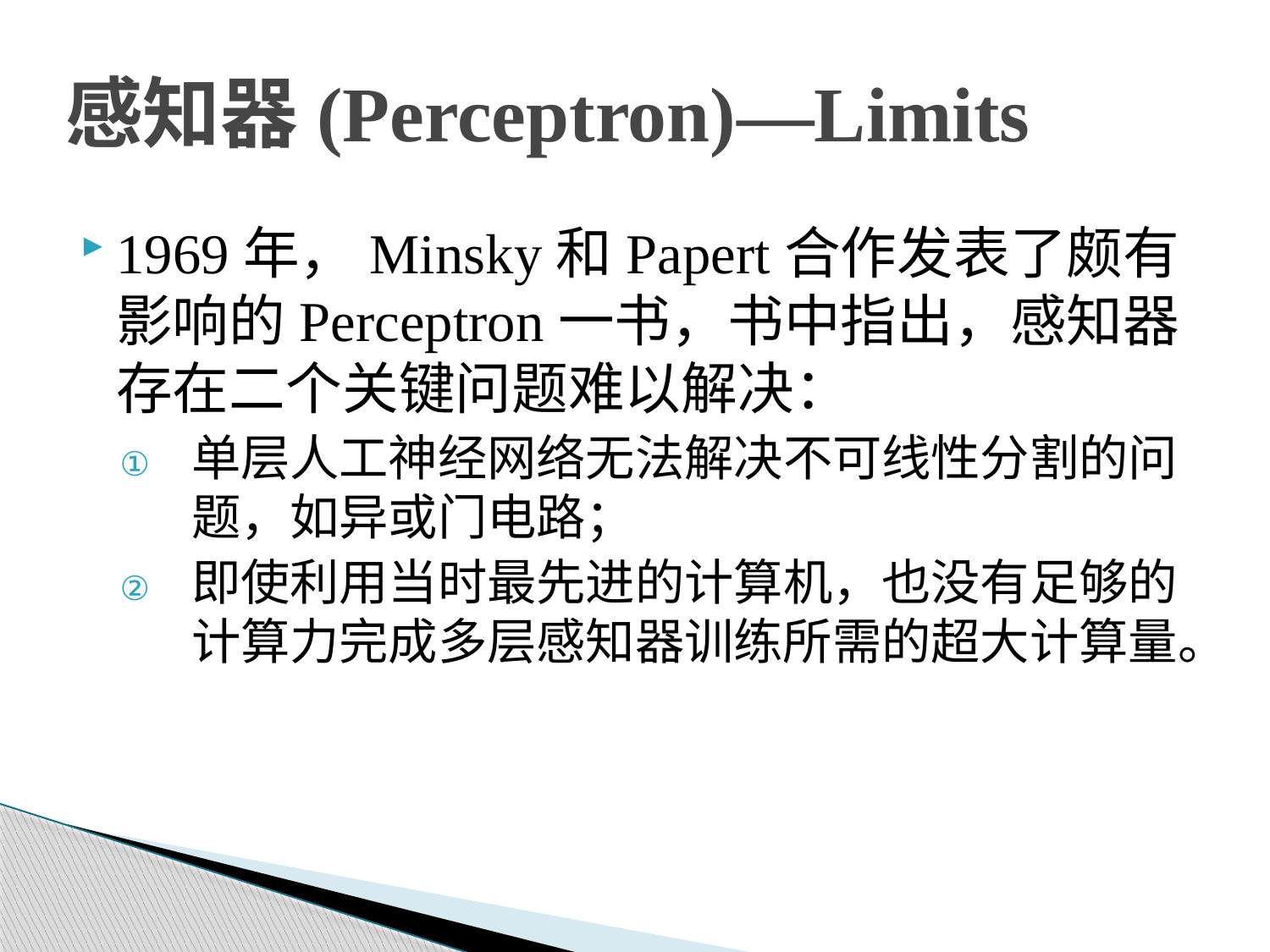

# 感知器(Perceptron)—Limits
1969年，Minsky和Papert合作发表了颇有影响的Perceptron一书，书中指出，感知器存在二个关键问题难以解决：
单层人工神经网络无法解决不可线性分割的问题，如异或门电路；
即使利用当时最先进的计算机，也没有足够的计算力完成多层感知器训练所需的超大计算量。